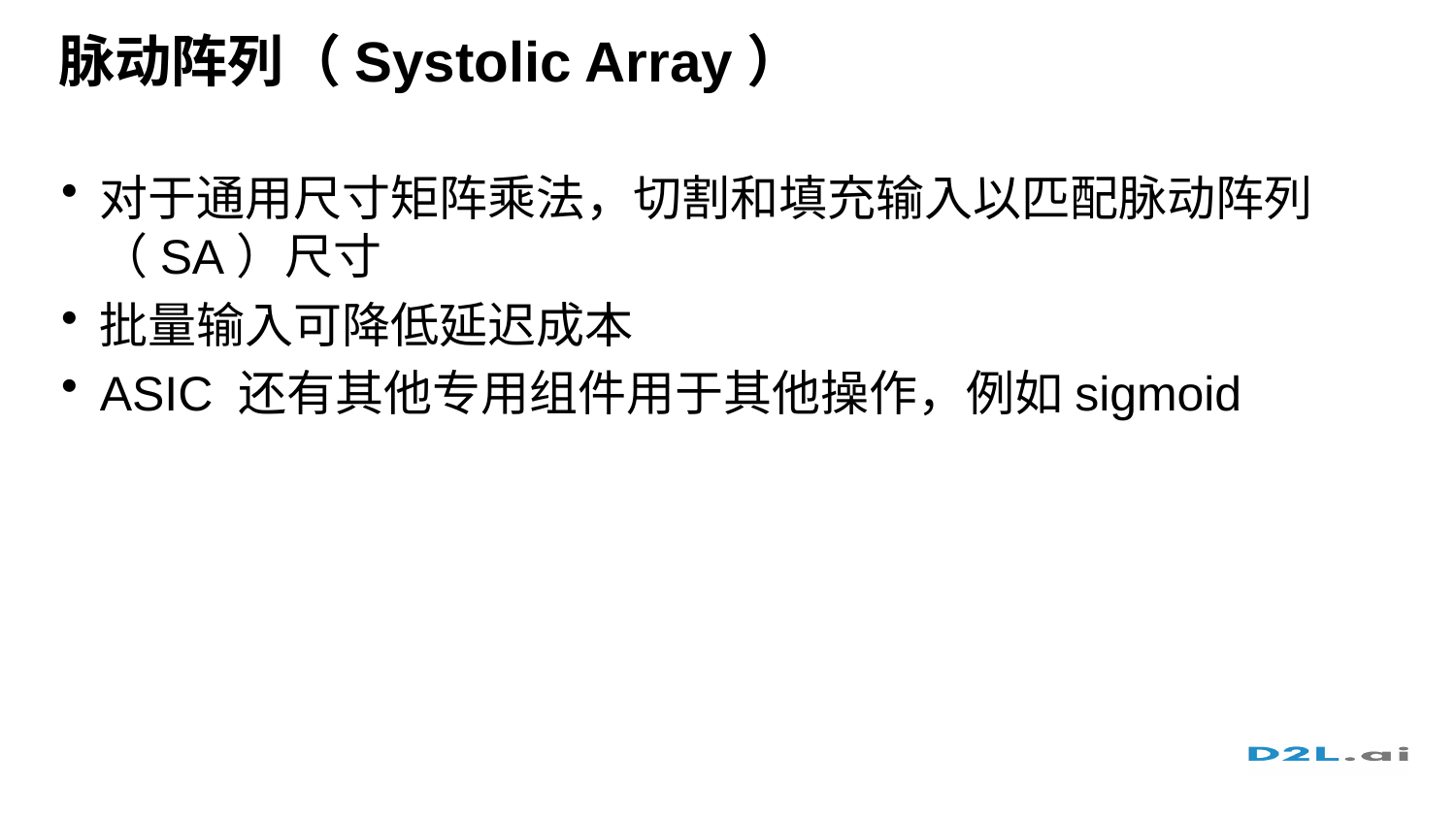

# 脉动阵列（Systolic Array）
对于通用尺寸矩阵乘法，切割和填充输入以匹配脉动阵列（SA）尺寸
批量输入可降低延迟成本
ASIC 还有其他专用组件用于其他操作，例如sigmoid